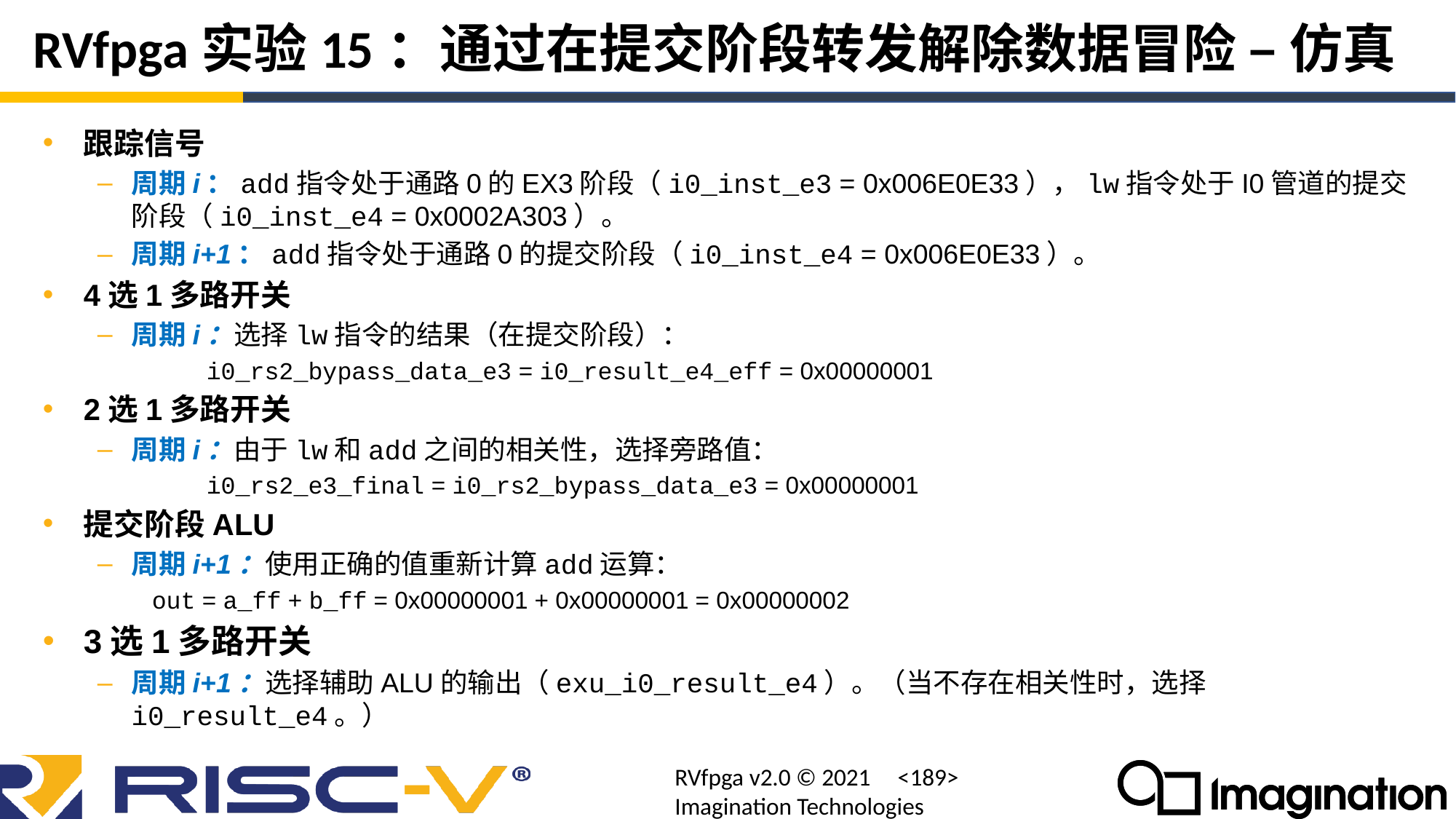

# RVfpga实验15：通过在提交阶段转发解除数据冒险 – 仿真
跟踪信号
周期i：add指令处于通路0的EX3阶段（i0_inst_e3 = 0x006E0E33），lw指令处于I0管道的提交阶段（i0_inst_e4 = 0x0002A303）。
周期i+1：add指令处于通路0的提交阶段（i0_inst_e4 = 0x006E0E33）。
4选1多路开关
周期i：选择lw指令的结果（在提交阶段）：
	i0_rs2_bypass_data_e3 = i0_result_e4_eff = 0x00000001
2选1多路开关
周期i：由于lw和add之间的相关性，选择旁路值：
	i0_rs2_e3_final = i0_rs2_bypass_data_e3 = 0x00000001
提交阶段ALU
周期i+1：使用正确的值重新计算add运算：
out = a_ff + b_ff = 0x00000001 + 0x00000001 = 0x00000002
3选1多路开关
周期i+1：选择辅助ALU的输出（exu_i0_result_e4）。（当不存在相关性时，选择i0_result_e4。）